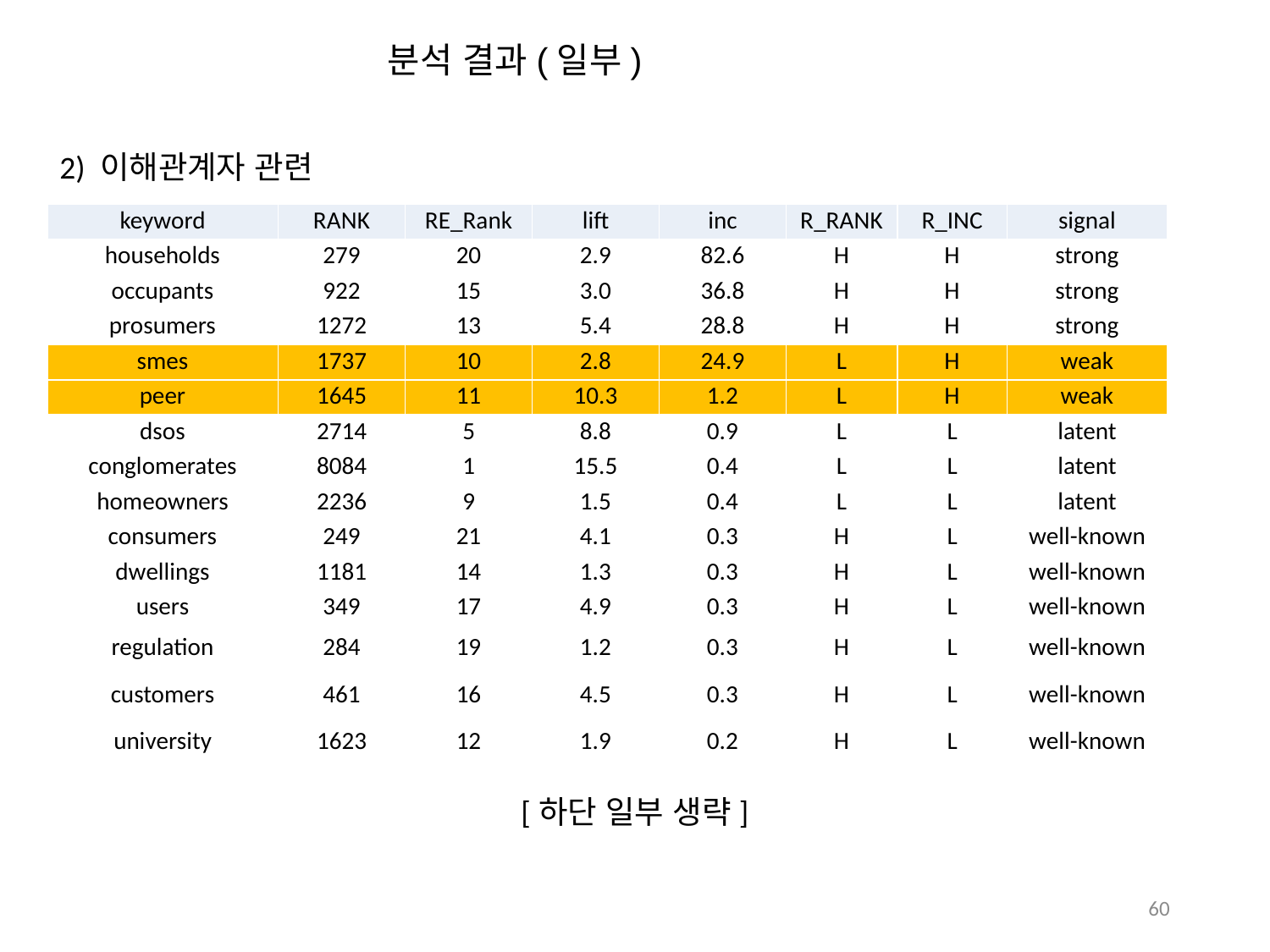

분석 결과(일부)
2) 이해관계자 관련
| keyword | RANK | RE\_Rank | lift | inc | R\_RANK | R\_INC | signal |
| --- | --- | --- | --- | --- | --- | --- | --- |
| households | 279 | 20 | 2.9 | 82.6 | H | H | strong |
| occupants | 922 | 15 | 3.0 | 36.8 | H | H | strong |
| prosumers | 1272 | 13 | 5.4 | 28.8 | H | H | strong |
| smes | 1737 | 10 | 2.8 | 24.9 | L | H | weak |
| peer | 1645 | 11 | 10.3 | 1.2 | L | H | weak |
| dsos | 2714 | 5 | 8.8 | 0.9 | L | L | latent |
| conglomerates | 8084 | 1 | 15.5 | 0.4 | L | L | latent |
| homeowners | 2236 | 9 | 1.5 | 0.4 | L | L | latent |
| consumers | 249 | 21 | 4.1 | 0.3 | H | L | well-known |
| dwellings | 1181 | 14 | 1.3 | 0.3 | H | L | well-known |
| users | 349 | 17 | 4.9 | 0.3 | H | L | well-known |
| regulation | 284 | 19 | 1.2 | 0.3 | H | L | well-known |
| customers | 461 | 16 | 4.5 | 0.3 | H | L | well-known |
| university | 1623 | 12 | 1.9 | 0.2 | H | L | well-known |
[하단 일부 생략]
60